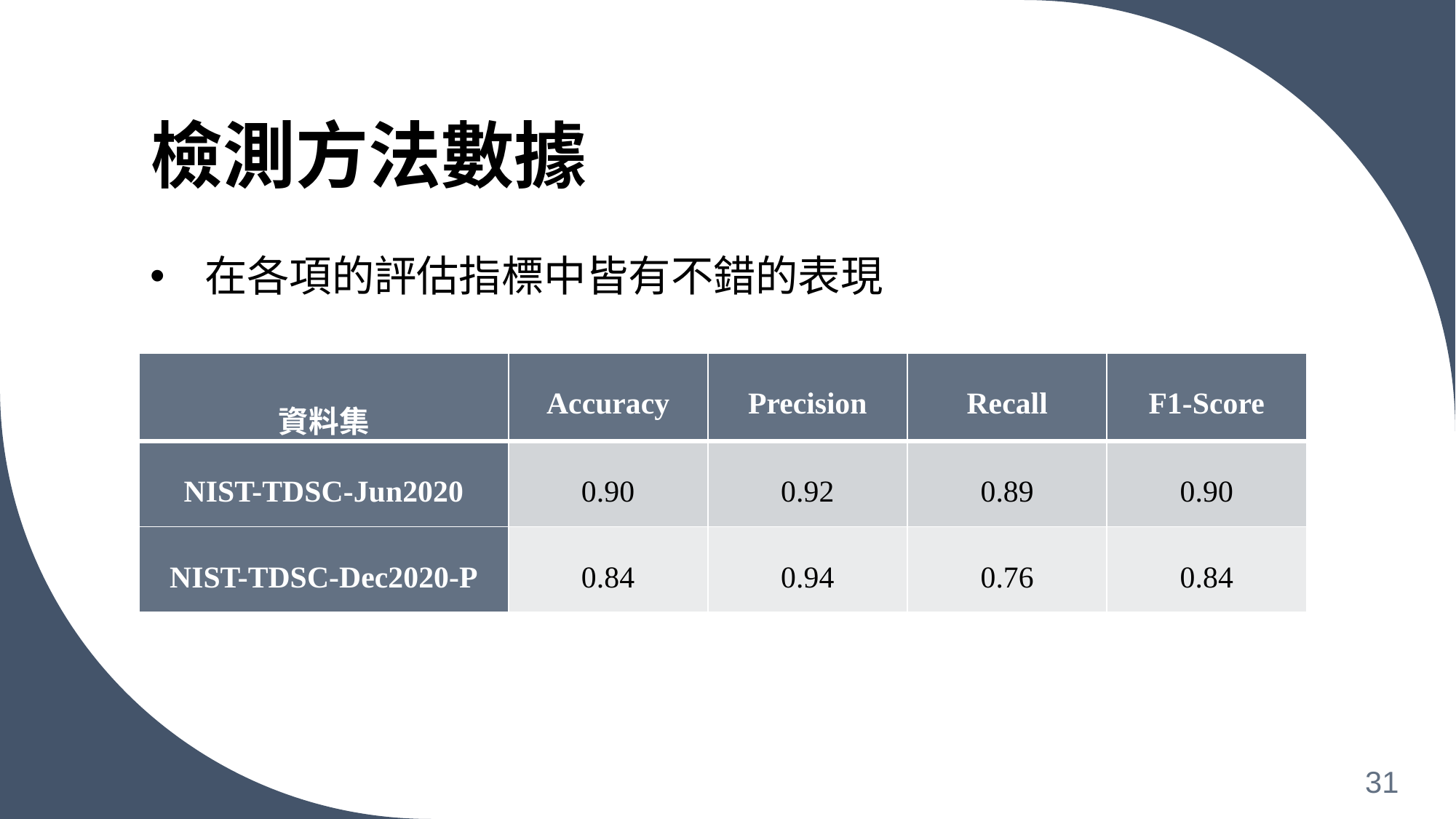

# 檢測方法數據
在各項的評估指標中皆有不錯的表現
| 資料集 | Accuracy | Precision | Recall | F1-Score |
| --- | --- | --- | --- | --- |
| NIST-TDSC-Jun2020 | 0.90 | 0.92 | 0.89 | 0.90 |
| NIST-TDSC-Dec2020-P | 0.84 | 0.94 | 0.76 | 0.84 |
31